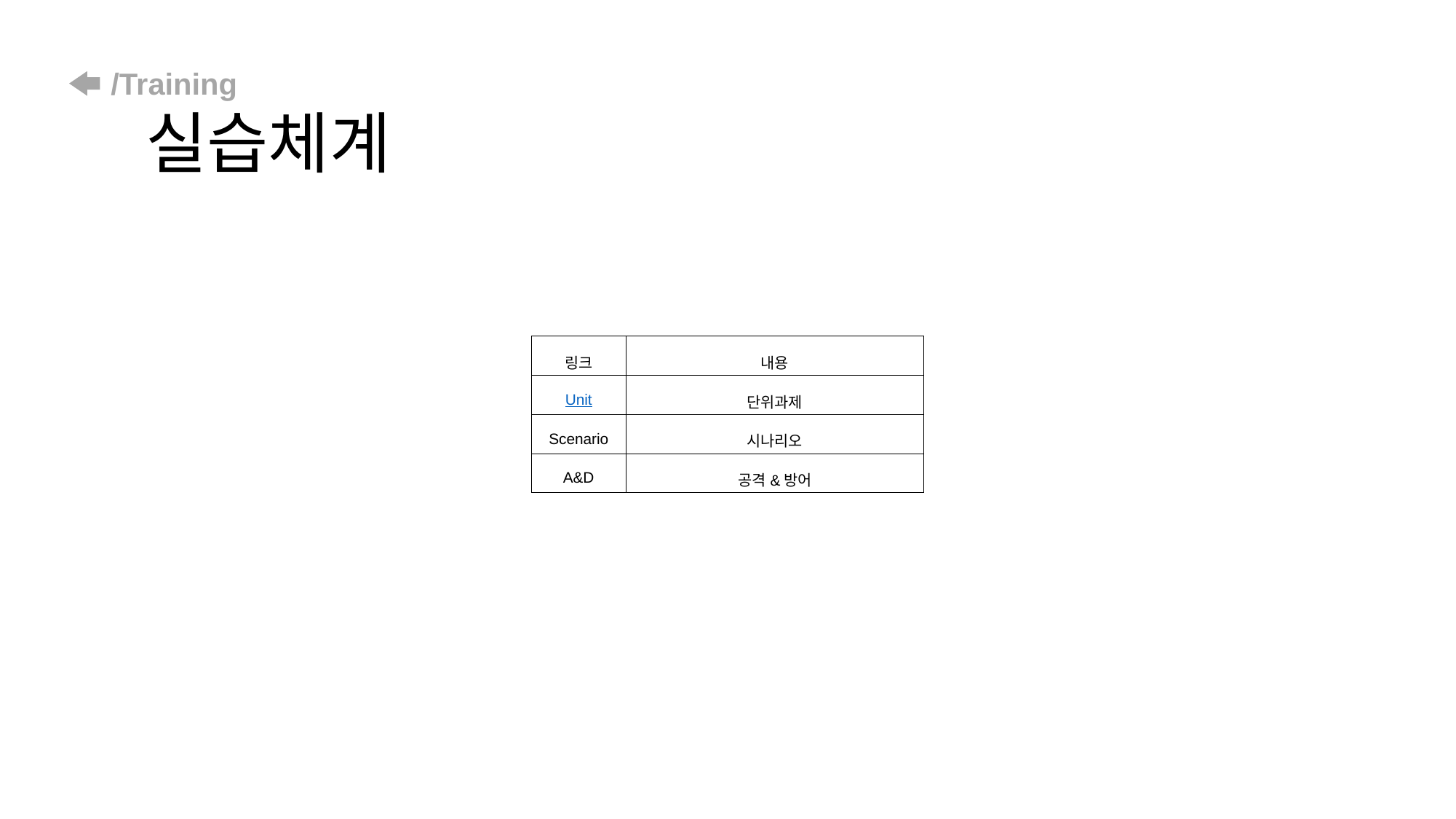

# /Training 실습체계

| 링크 | 내용 |
| --- | --- |
| Unit | 단위과제 |
| Scenario | 시나리오 |
| A&D | 공격&방어 |